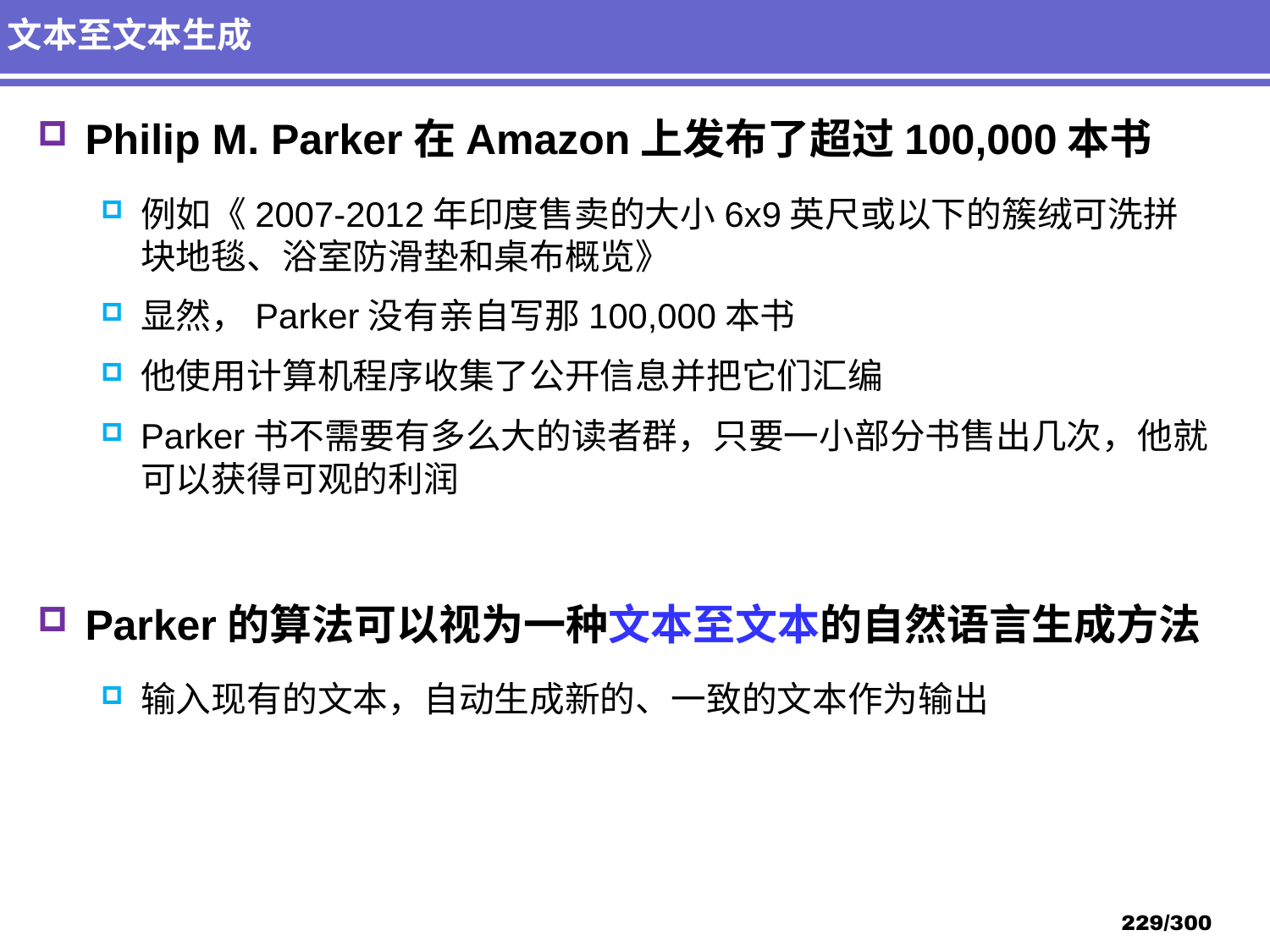

# 文本至文本生成
Philip M. Parker在Amazon上发布了超过100,000本书
例如《2007-2012年印度售卖的大小6x9英尺或以下的簇绒可洗拼块地毯、浴室防滑垫和桌布概览》
显然，Parker没有亲自写那100,000本书
他使用计算机程序收集了公开信息并把它们汇编
Parker书不需要有多么大的读者群，只要一小部分书售出几次，他就可以获得可观的利润

Parker的算法可以视为一种文本至文本的自然语言生成方法
输入现有的文本，自动生成新的、一致的文本作为输出
229/300